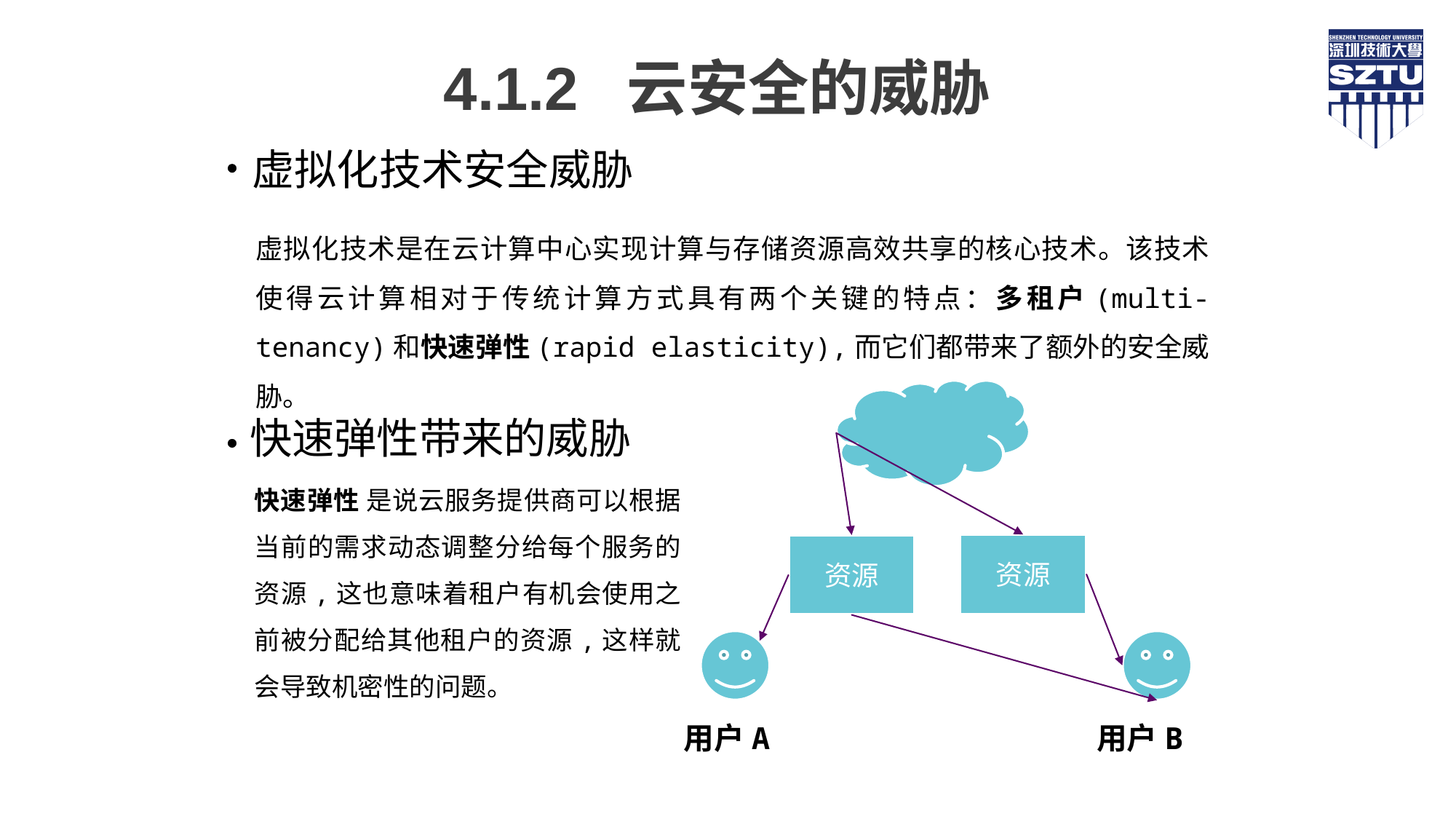

4.1.2  云安全的威胁
虚拟化技术安全威胁

虚拟化技术是在云计算中心实现计算与存储资源高效共享的核心技术。该技术使得云计算相对于传统计算方式具有两个关键的特点：多租户(multi-tenancy)和快速弹性(rapid elasticity),而它们都带来了额外的安全威胁。

资源
资源

用户A
用户B
快速弹性带来的威胁

快速弹性 是说云服务提供商可以根据当前的需求动态调整分给每个服务的资源,这也意味着租户有机会使用之前被分配给其他租户的资源,这样就会导致机密性的问题。